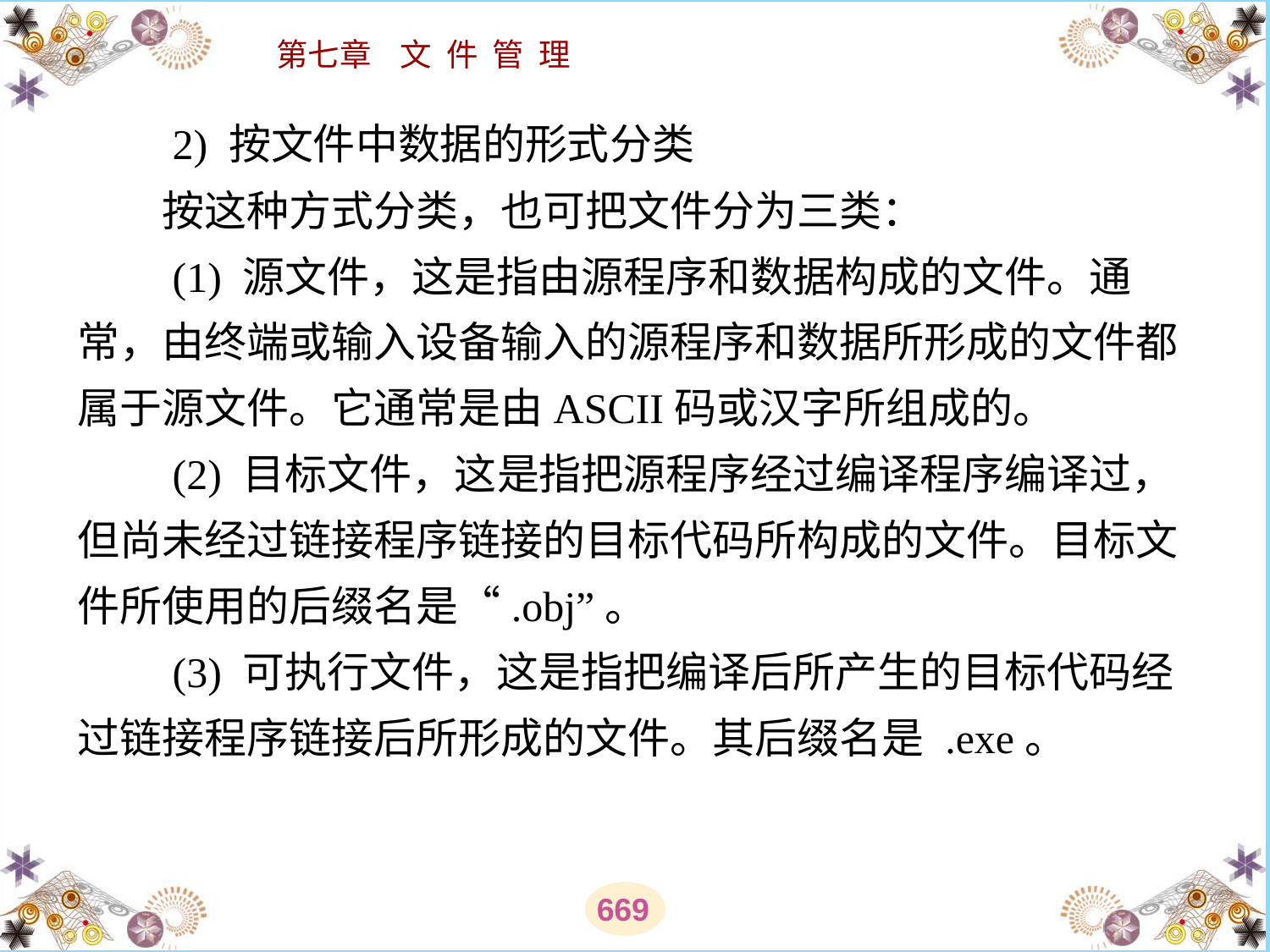

# 2) 按文件中数据的形式分类 　　按这种方式分类，也可把文件分为三类： 　　(1) 源文件，这是指由源程序和数据构成的文件。通常，由终端或输入设备输入的源程序和数据所形成的文件都属于源文件。它通常是由ASCII码或汉字所组成的。 　　(2) 目标文件，这是指把源程序经过编译程序编译过，但尚未经过链接程序链接的目标代码所构成的文件。目标文件所使用的后缀名是“.obj”。 　　(3) 可执行文件，这是指把编译后所产生的目标代码经过链接程序链接后所形成的文件。其后缀名是 .exe。